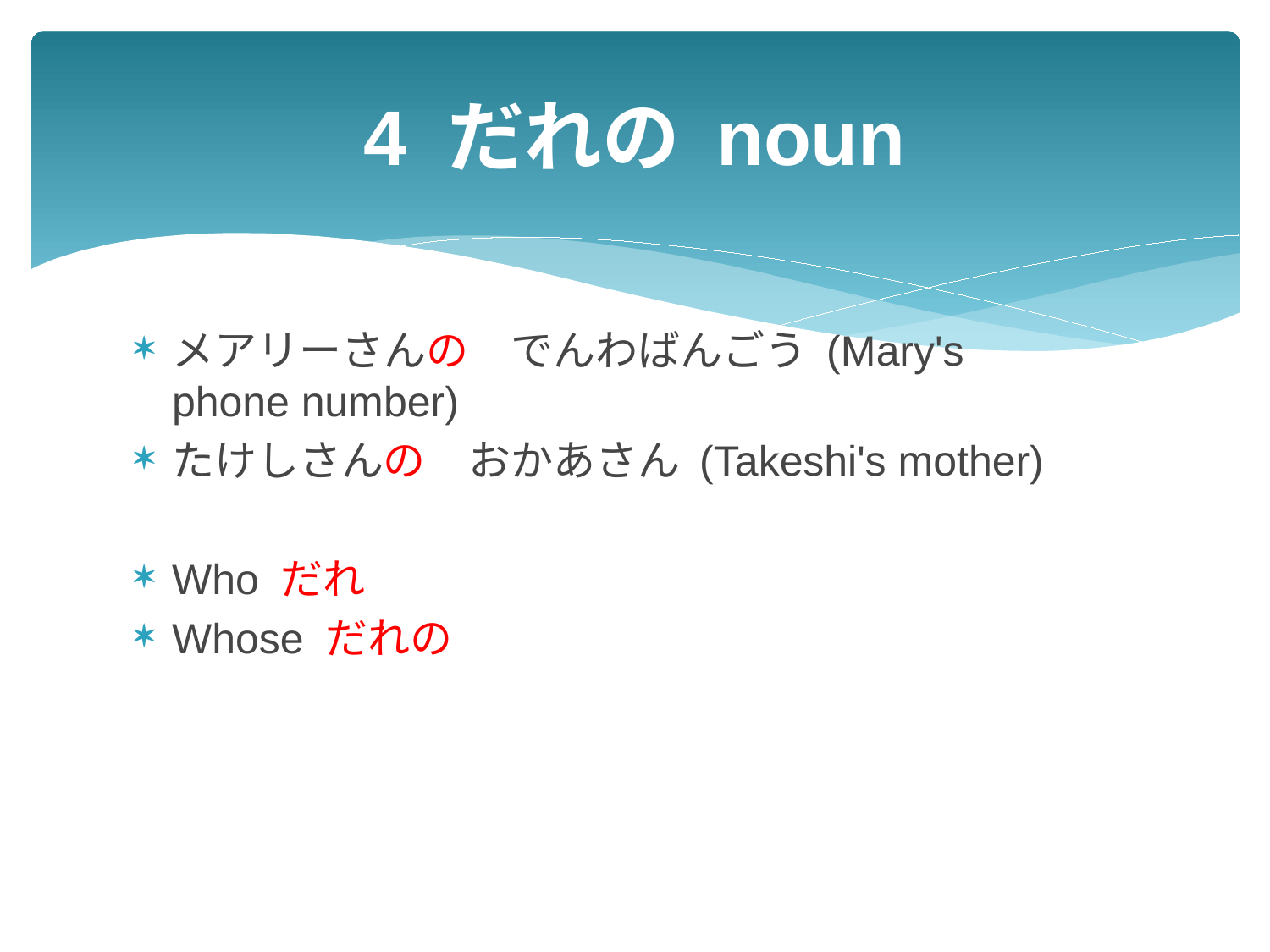

# 4 だれの noun
メアリーさんの　でんわばんごう (Mary's phone number)
たけしさんの　おかあさん (Takeshi's mother)

Who だれ
Whose だれの